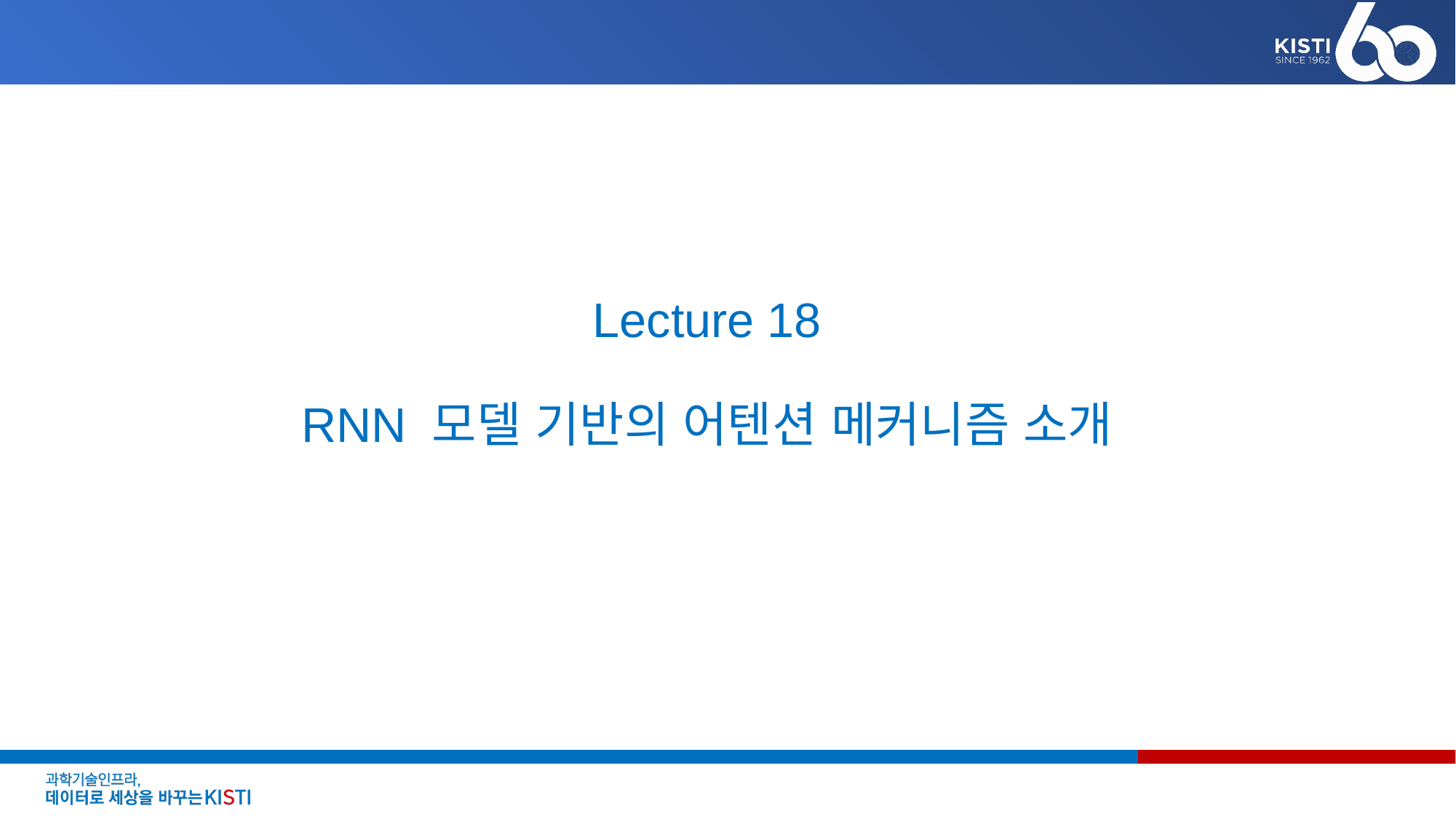

# Lecture 18 RNN 모델 기반의 어텐션 메커니즘 소개